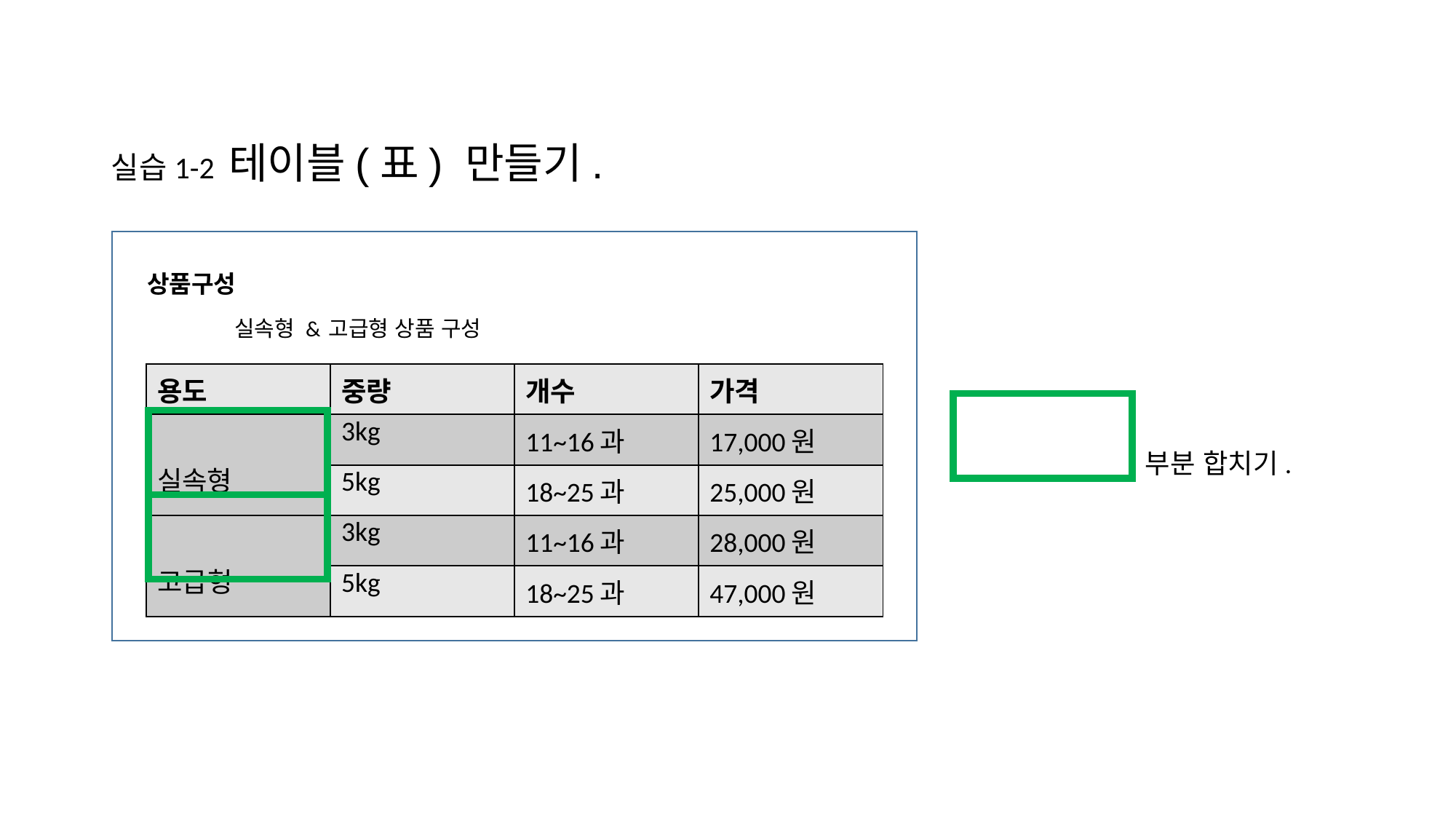

# 실습1-2 테이블(표) 만들기.

상품구성
	실속형 & 고급형 상품 구성
| 용도 | 중량 | 개수 | 가격 |
| --- | --- | --- | --- |
| 실속형 | 3kg | 11~16과 | 17,000원 |
|  | 5kg | 18~25과 | 25,000원 |
| 고급형 | 3kg | 11~16과 | 28,000원 |
|  | 5kg | 18~25과 | 47,000원 |

부분 합치기.